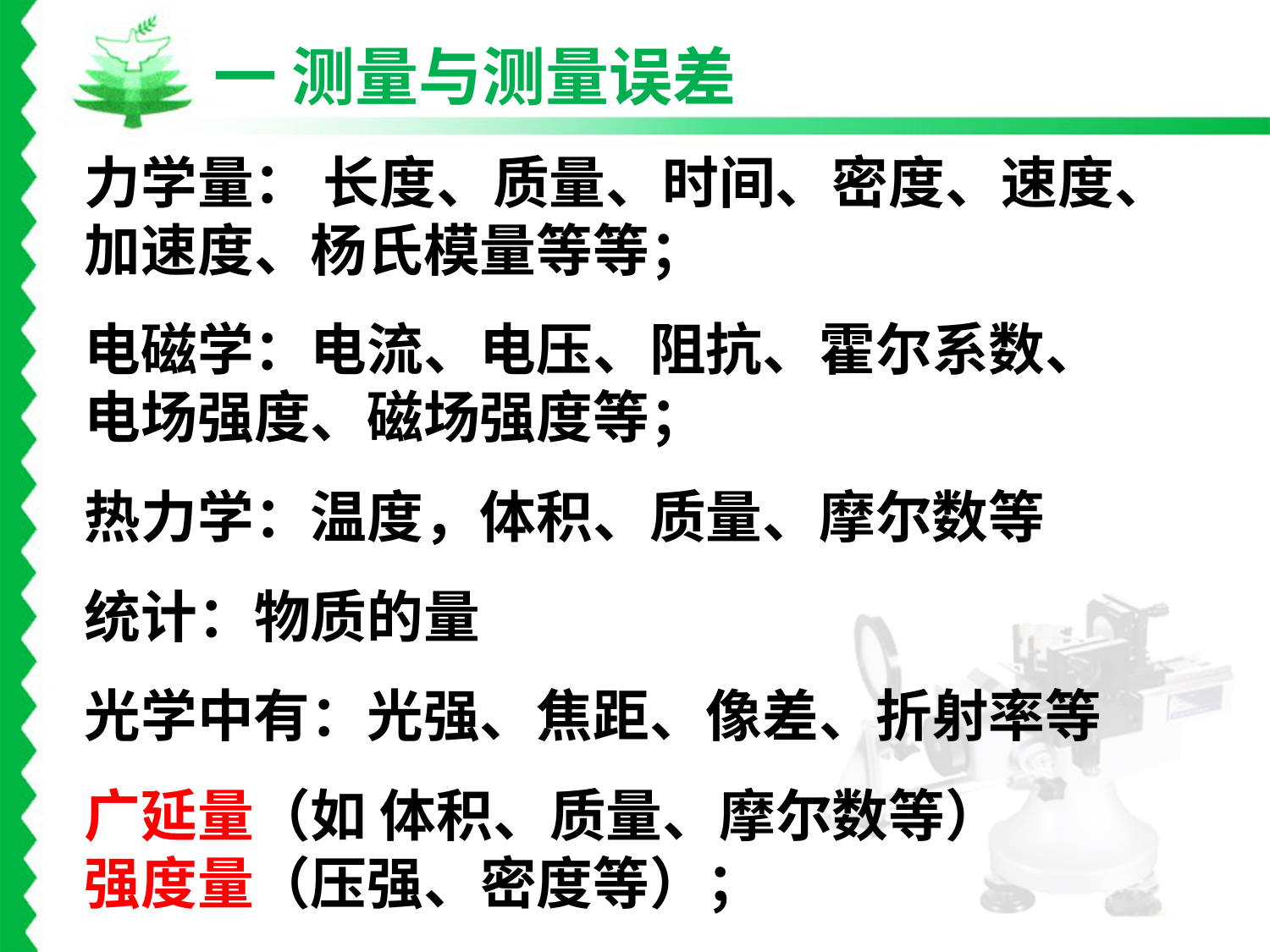

一 测量与测量误差
力学量： 长度、质量、时间、密度、速度、加速度、杨氏模量等等；
电磁学：电流、电压、阻抗、霍尔系数、电场强度、磁场强度等；
热力学：温度，体积、质量、摩尔数等
统计：物质的量
光学中有：光强、焦距、像差、折射率等
广延量（如 体积、质量、摩尔数等）
强度量（压强、密度等）；